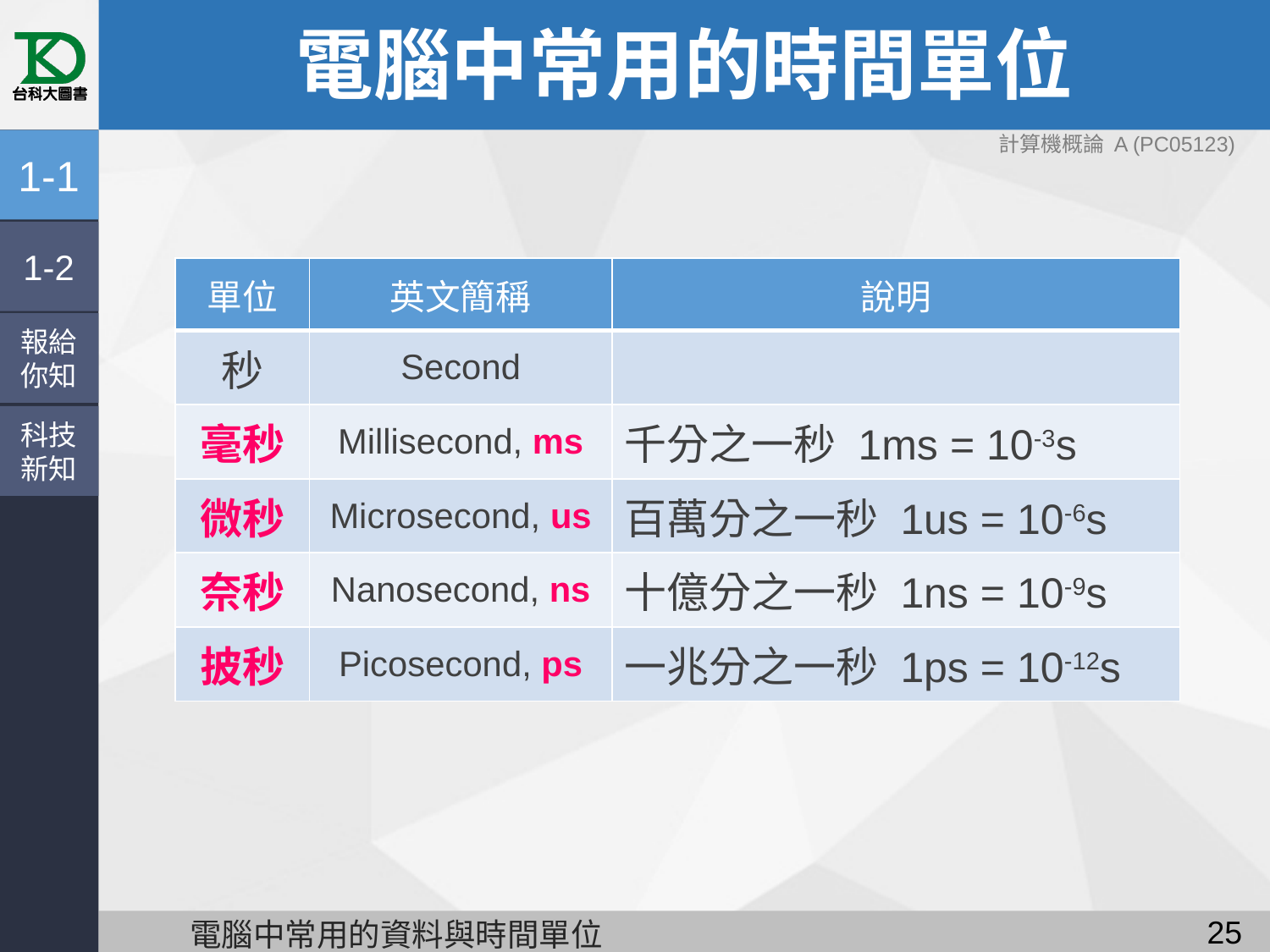

# 電腦中常用的時間單位
計算機概論 A (PC05123)
1-1
1-2
| 單位 | 英文簡稱 | 說明 |
| --- | --- | --- |
| 秒 | Second |  |
| 毫秒 | Millisecond, ms | 千分之一秒 1ms = 10-3s |
| 微秒 | Microsecond, us | 百萬分之一秒 1us = 10-6s |
| 奈秒 | Nanosecond, ns | 十億分之一秒 1ns = 10-9s |
| 披秒 | Picosecond, ps | 一兆分之一秒 1ps = 10-12s |
報給
你知
科技
新知
25
電腦中常用的資料與時間單位